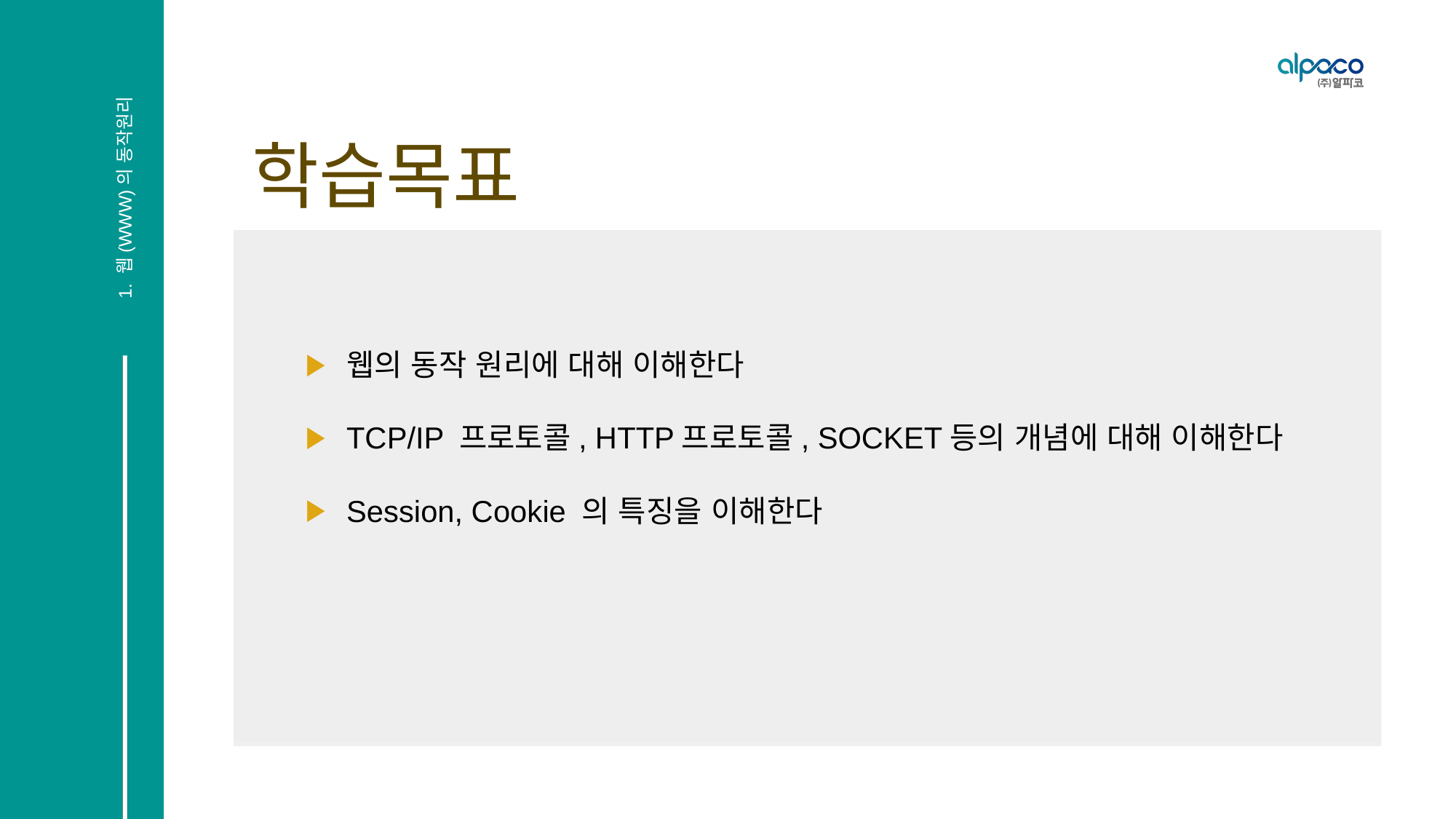

1. 웹(WWW)의 동작원리
웹의 동작 원리에 대해 이해한다
TCP/IP 프로토콜, HTTP프로토콜, SOCKET등의 개념에 대해 이해한다
Session, Cookie 의 특징을 이해한다